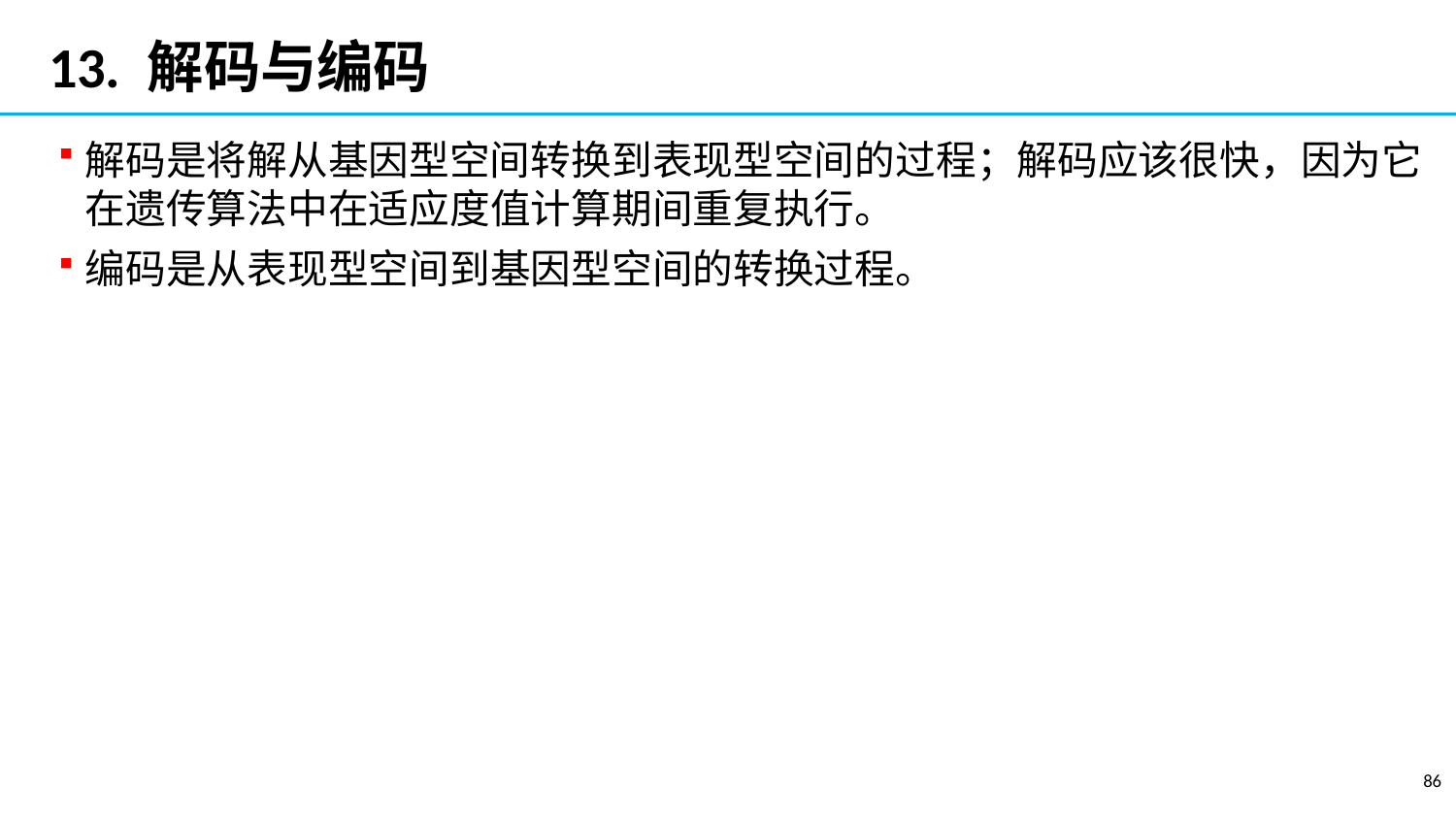

# 13. 解码与编码

解码是将解从基因型空间转换到表现型空间的过程；解码应该很快，因为它在遗传算法中在适应度值计算期间重复执行。
编码是从表现型空间到基因型空间的转换过程。
86